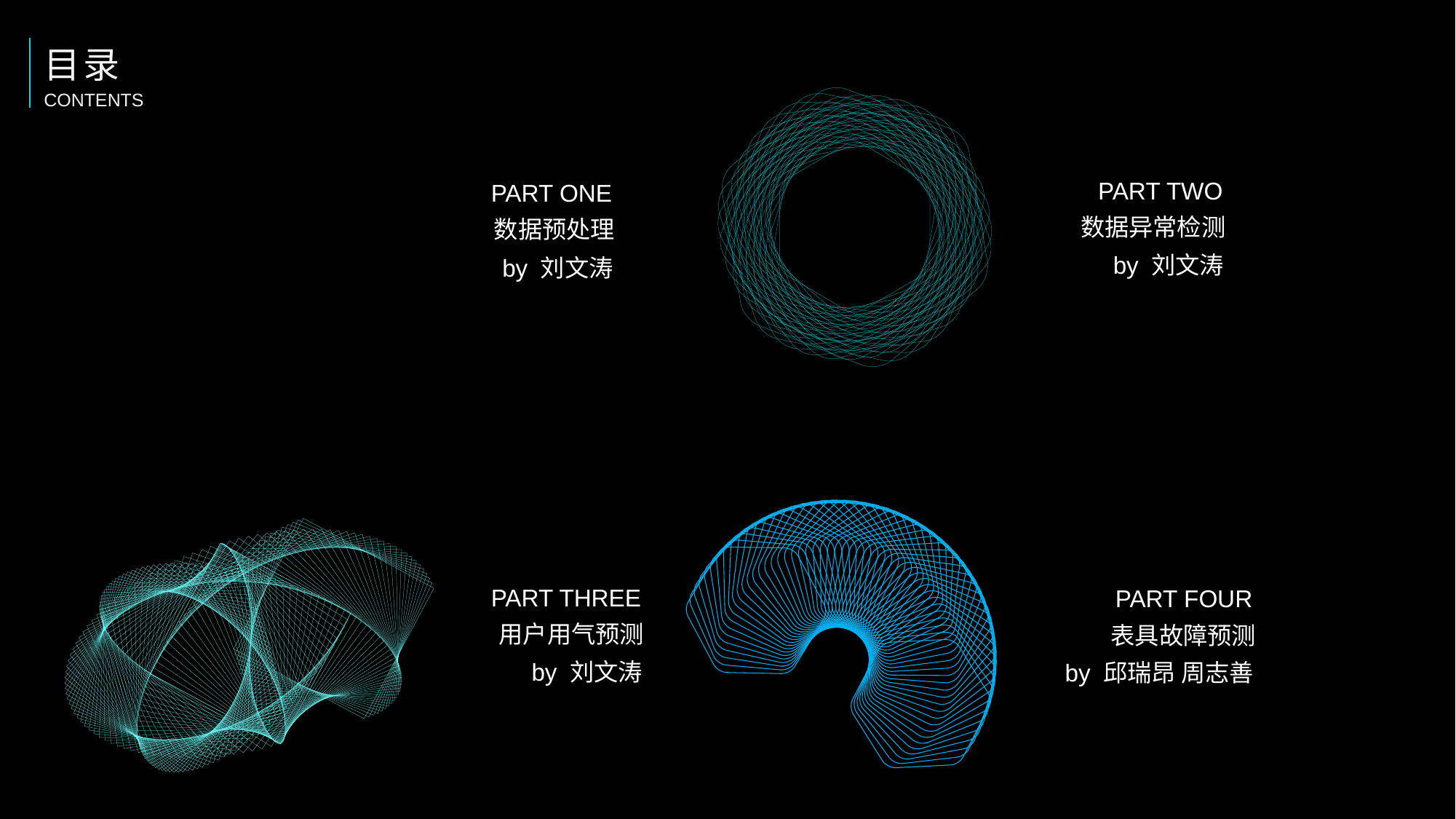

目录
CONTENTS

PART TWO
数据异常检测
by 刘文涛
PART ONE
数据预处理
by 刘文涛

PART THREE
用户用气预测
by 刘文涛
PART FOUR
表具故障预测
by 邱瑞昂 周志善